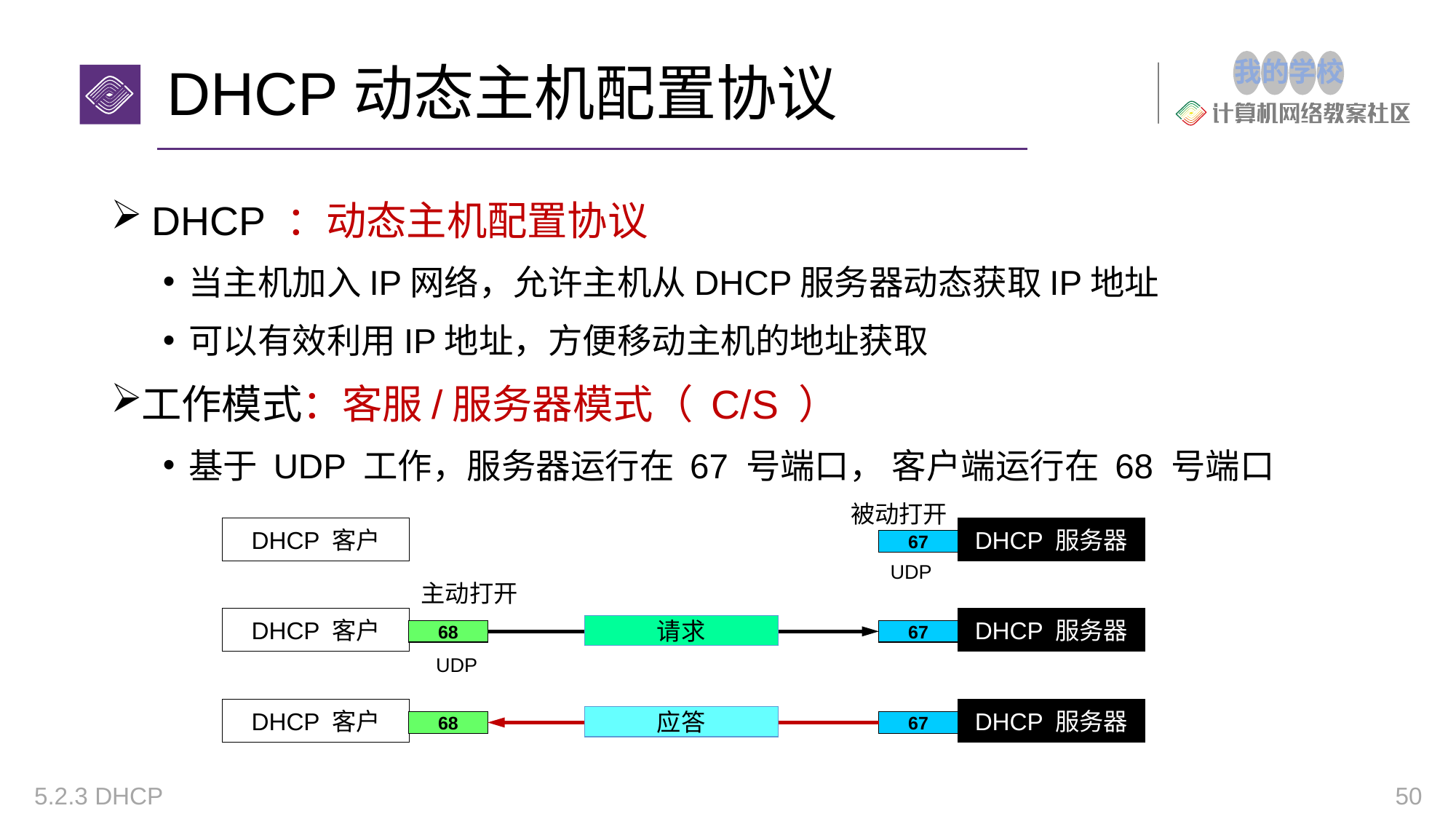

# DHCP动态主机配置协议
DHCP ：动态主机配置协议
当主机加入IP网络，允许主机从DHCP服务器动态获取IP地址
可以有效利用IP地址，方便移动主机的地址获取
工作模式：客服/服务器模式（ C/S ）
基于 UDP 工作，服务器运行在 67 号端口， 客户端运行在 68 号端口

被动打开
DHCP 客户
DHCP 服务器
67
UDP
主动打开
DHCP 客户
DHCP 服务器
请求
68
67
UDP
DHCP 客户
DHCP 服务器
应答
68
67
5.2.3 DHCP
50